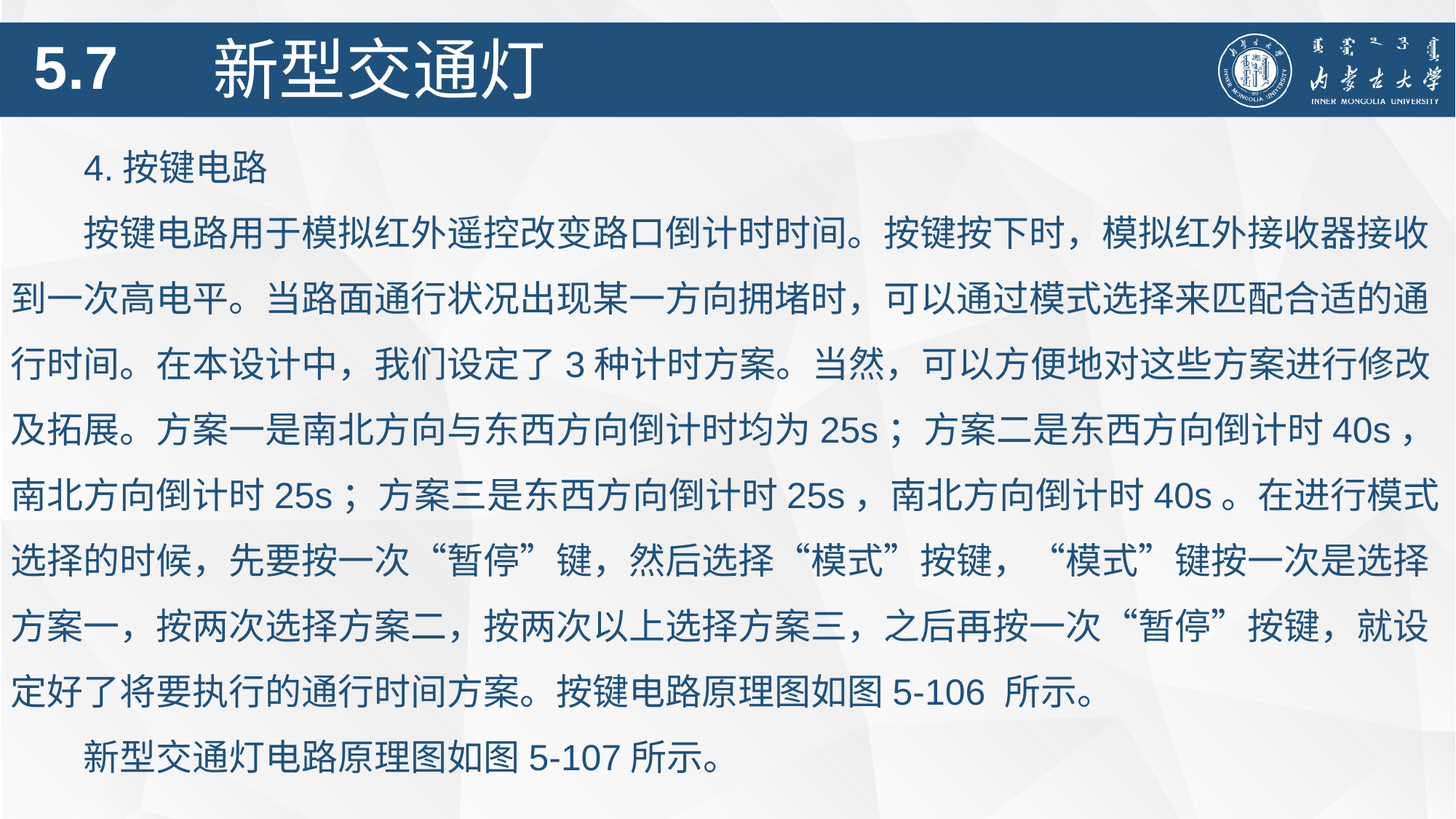

5.7
新型交通灯

4.按键电路
按键电路用于模拟红外遥控改变路口倒计时时间。按键按下时，模拟红外接收器接收到一次高电平。当路面通行状况出现某一方向拥堵时，可以通过模式选择来匹配合适的通行时间。在本设计中，我们设定了3种计时方案。当然，可以方便地对这些方案进行修改及拓展。方案一是南北方向与东西方向倒计时均为25s；方案二是东西方向倒计时40s，南北方向倒计时25s；方案三是东西方向倒计时25s，南北方向倒计时40s。在进行模式选择的时候，先要按一次“暂停”键，然后选择“模式”按键，“模式”键按一次是选择方案一，按两次选择方案二，按两次以上选择方案三，之后再按一次“暂停”按键，就设定好了将要执行的通行时间方案。按键电路原理图如图5-106 所示。
新型交通灯电路原理图如图5-107所示。